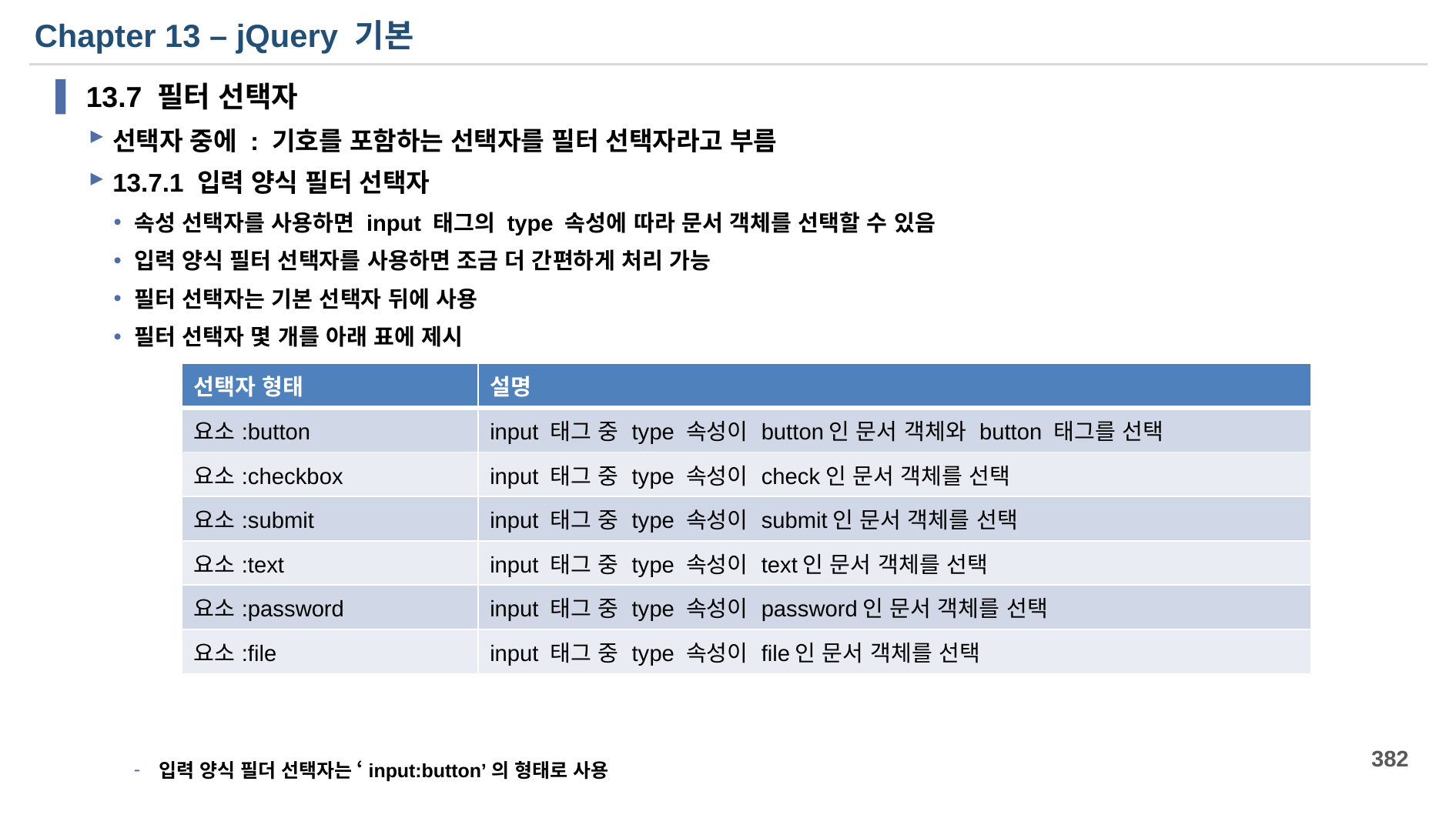

# Chapter 13 – jQuery 기본
13.7 필터 선택자
선택자 중에 : 기호를 포함하는 선택자를 필터 선택자라고 부름
13.7.1 입력 양식 필터 선택자
속성 선택자를 사용하면 input 태그의 type 속성에 따라 문서 객체를 선택할 수 있음
입력 양식 필터 선택자를 사용하면 조금 더 간편하게 처리 가능
필터 선택자는 기본 선택자 뒤에 사용
필터 선택자 몇 개를 아래 표에 제시

입력 양식 필더 선택자는 ‘input:button’의 형태로 사용

| 선택자 형태 | 설명 |
| --- | --- |
| 요소:button | input 태그 중 type 속성이 button인 문서 객체와 button 태그를 선택 |
| 요소:checkbox | input 태그 중 type 속성이 check인 문서 객체를 선택 |
| 요소:submit | input 태그 중 type 속성이 submit인 문서 객체를 선택 |
| 요소:text | input 태그 중 type 속성이 text인 문서 객체를 선택 |
| 요소:password | input 태그 중 type 속성이 password인 문서 객체를 선택 |
| 요소:file | input 태그 중 type 속성이 file인 문서 객체를 선택 |
382